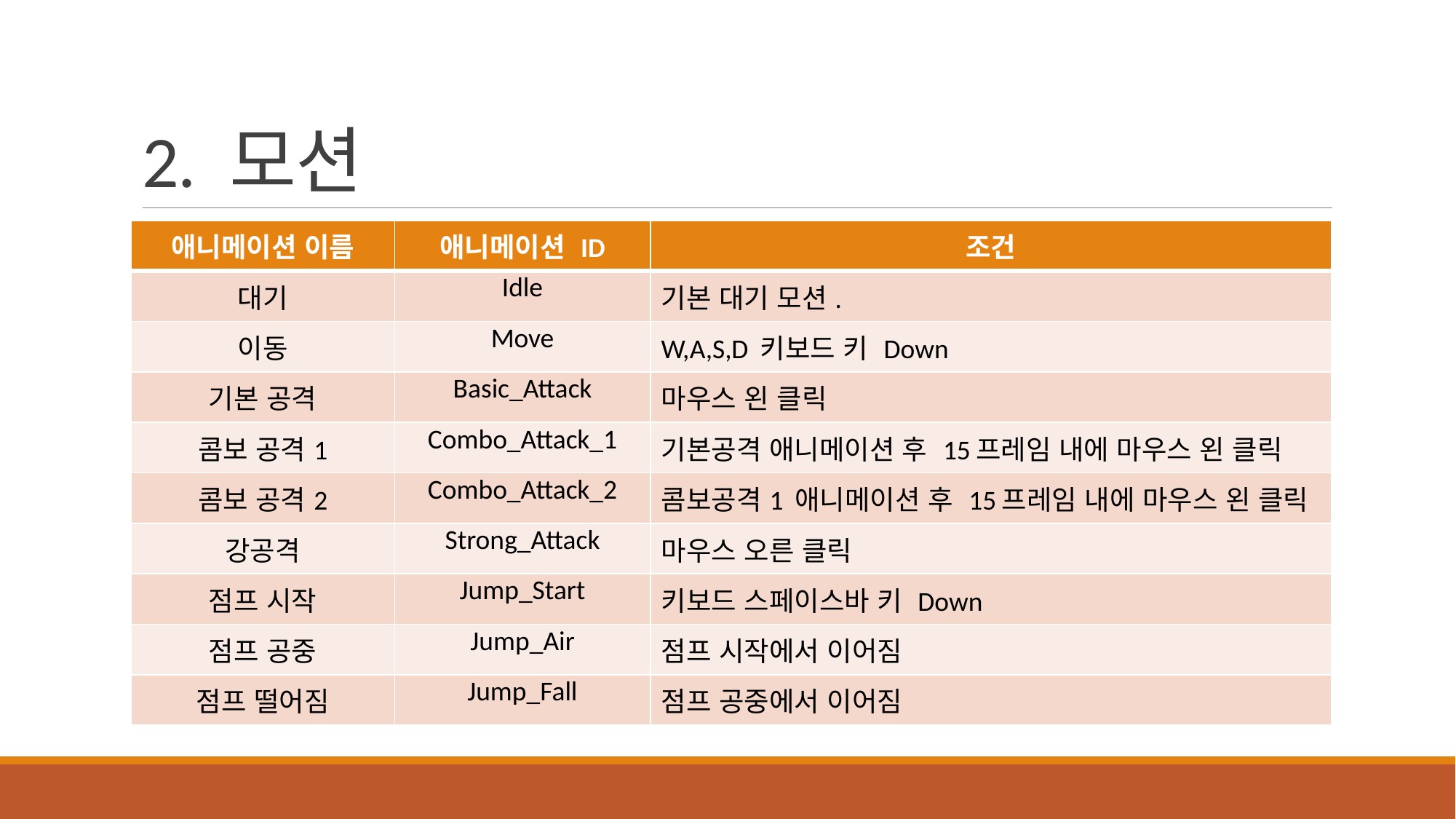

# 2. 모션
| 애니메이션 이름 | 애니메이션 ID | 조건 |
| --- | --- | --- |
| 대기 | Idle | 기본 대기 모션. |
| 이동 | Move | W,A,S,D 키보드 키 Down |
| 기본 공격 | Basic\_Attack | 마우스 왼 클릭 |
| 콤보 공격1 | Combo\_Attack\_1 | 기본공격 애니메이션 후 15프레임 내에 마우스 왼 클릭 |
| 콤보 공격2 | Combo\_Attack\_2 | 콤보공격1 애니메이션 후 15프레임 내에 마우스 왼 클릭 |
| 강공격 | Strong\_Attack | 마우스 오른 클릭 |
| 점프 시작 | Jump\_Start | 키보드 스페이스바 키 Down |
| 점프 공중 | Jump\_Air | 점프 시작에서 이어짐 |
| 점프 떨어짐 | Jump\_Fall | 점프 공중에서 이어짐 |